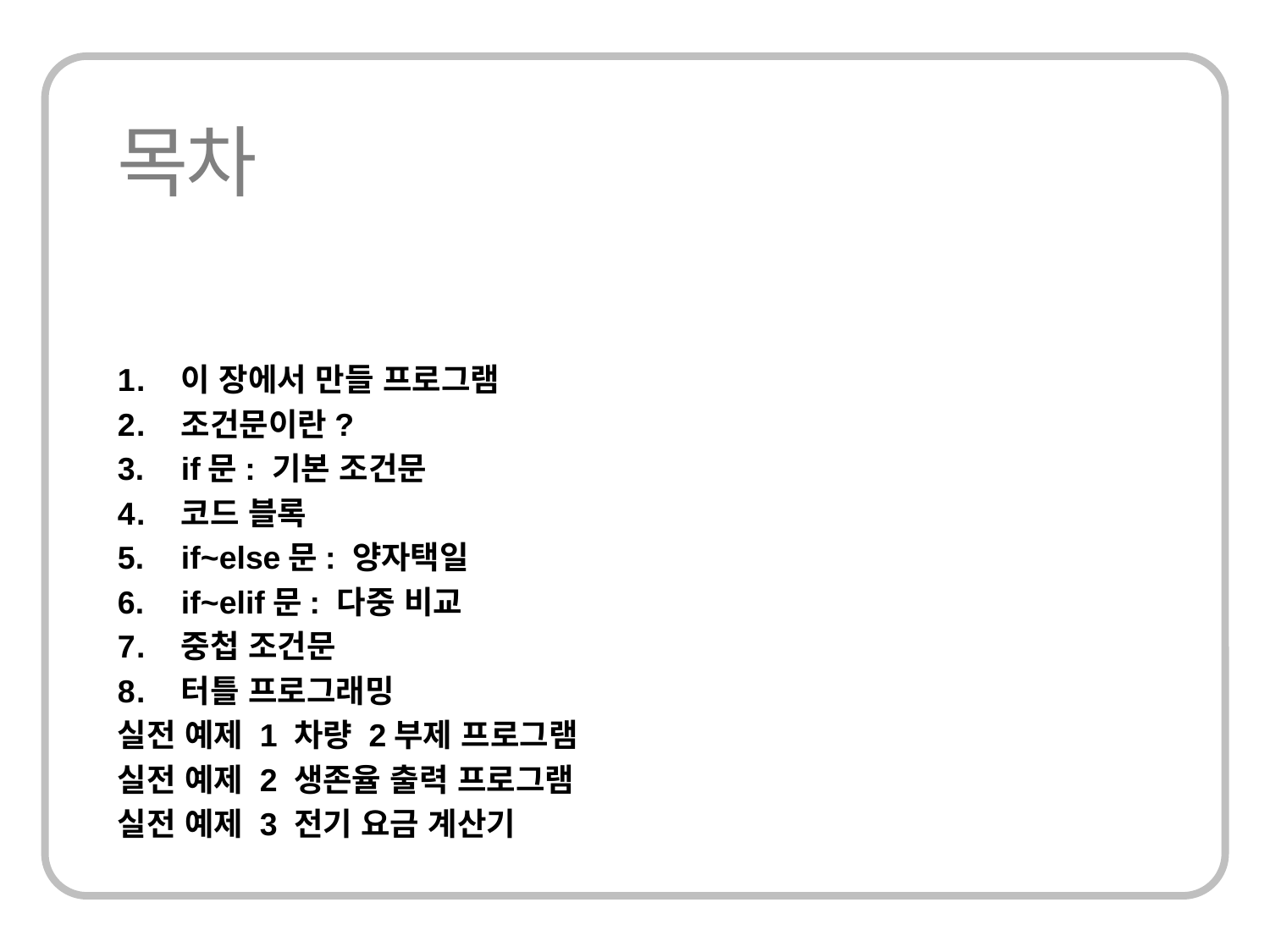

이 장에서 만들 프로그램
조건문이란?
if문: 기본 조건문
코드 블록
if~else문: 양자택일
if~elif문: 다중 비교
중첩 조건문
터틀 프로그래밍
실전 예제 1 차량 2부제 프로그램
실전 예제 2 생존율 출력 프로그램
실전 예제 3 전기 요금 계산기